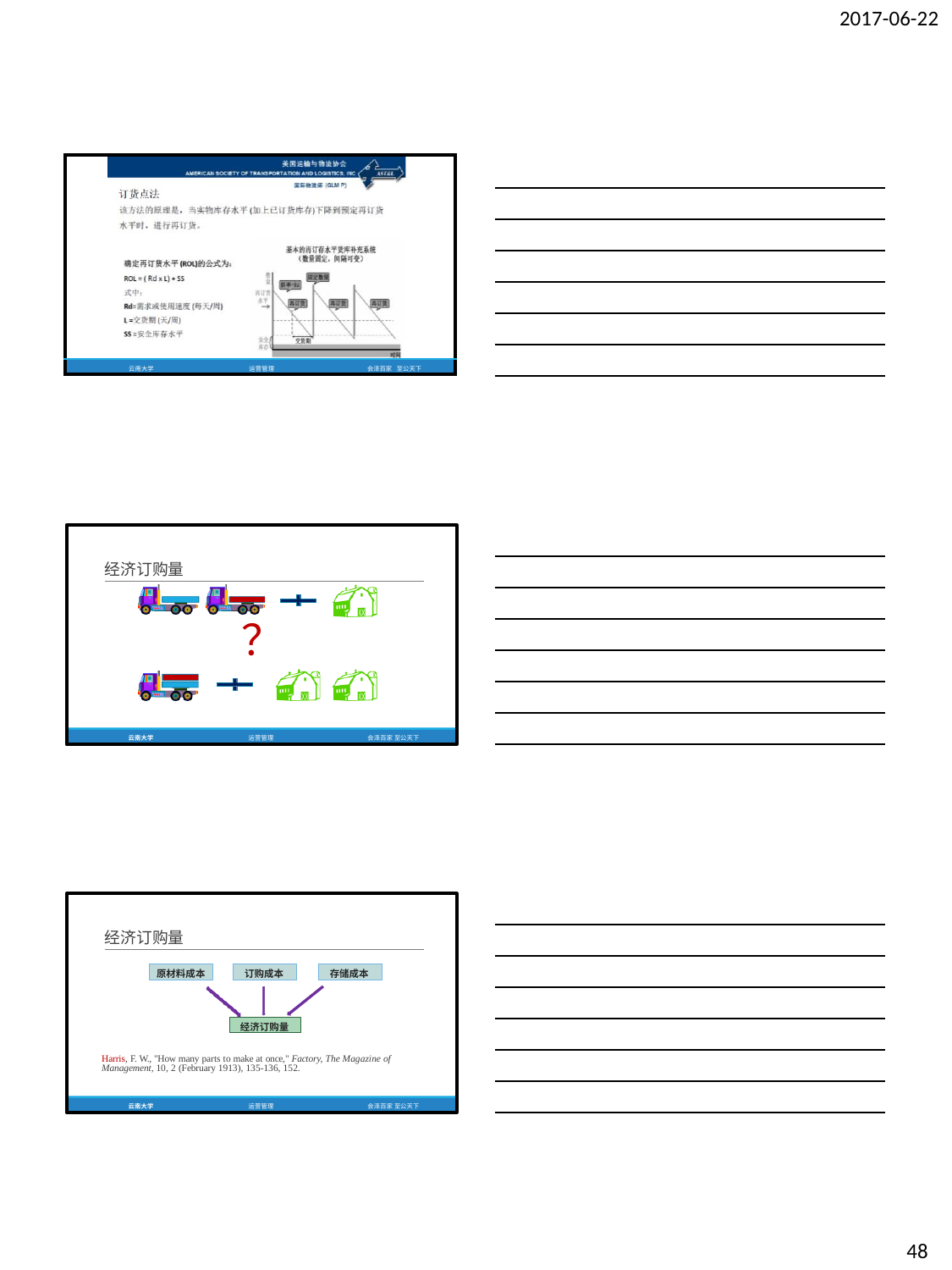

2017-06-22
|  |  |  |  |
| --- | --- | --- | --- |
| 云南大学 | 运营管理 | 会泽百家 | 至公天下 |

经济订购量

？

云南大学
运营管理
会泽百家 至公天下

经济订购量

原材料成本
订购成本
存储成本

经济订购量

Harris, F. W., "How many parts to make at once," Factory, The Magazine of  Management, 10, 2 (February 1913), 135-136, 152.

云南大学
运营管理
会泽百家 至公天下

48